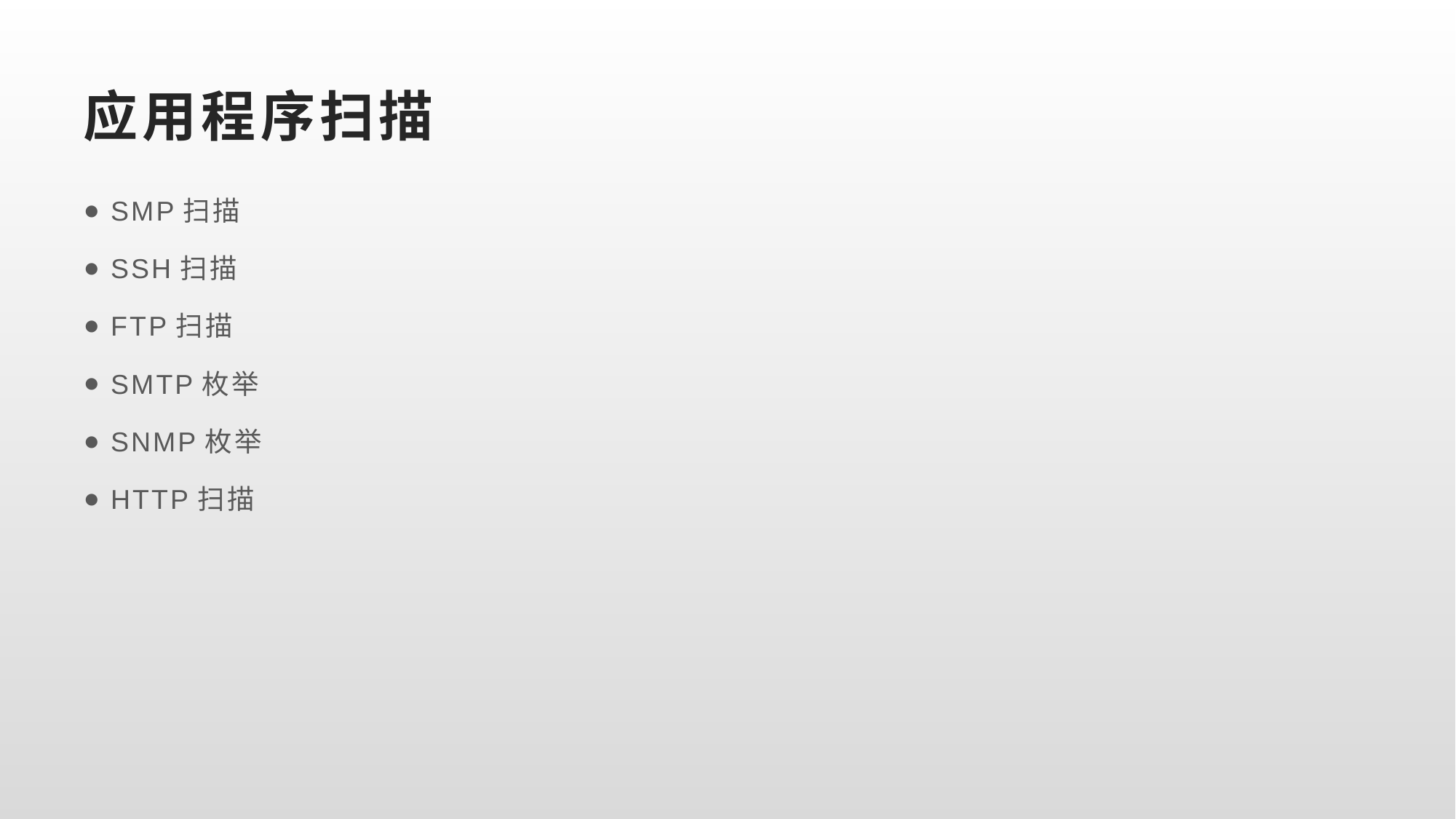

# 应用程序扫描
SMP扫描
SSH扫描
FTP扫描
SMTP枚举
SNMP枚举
HTTP扫描